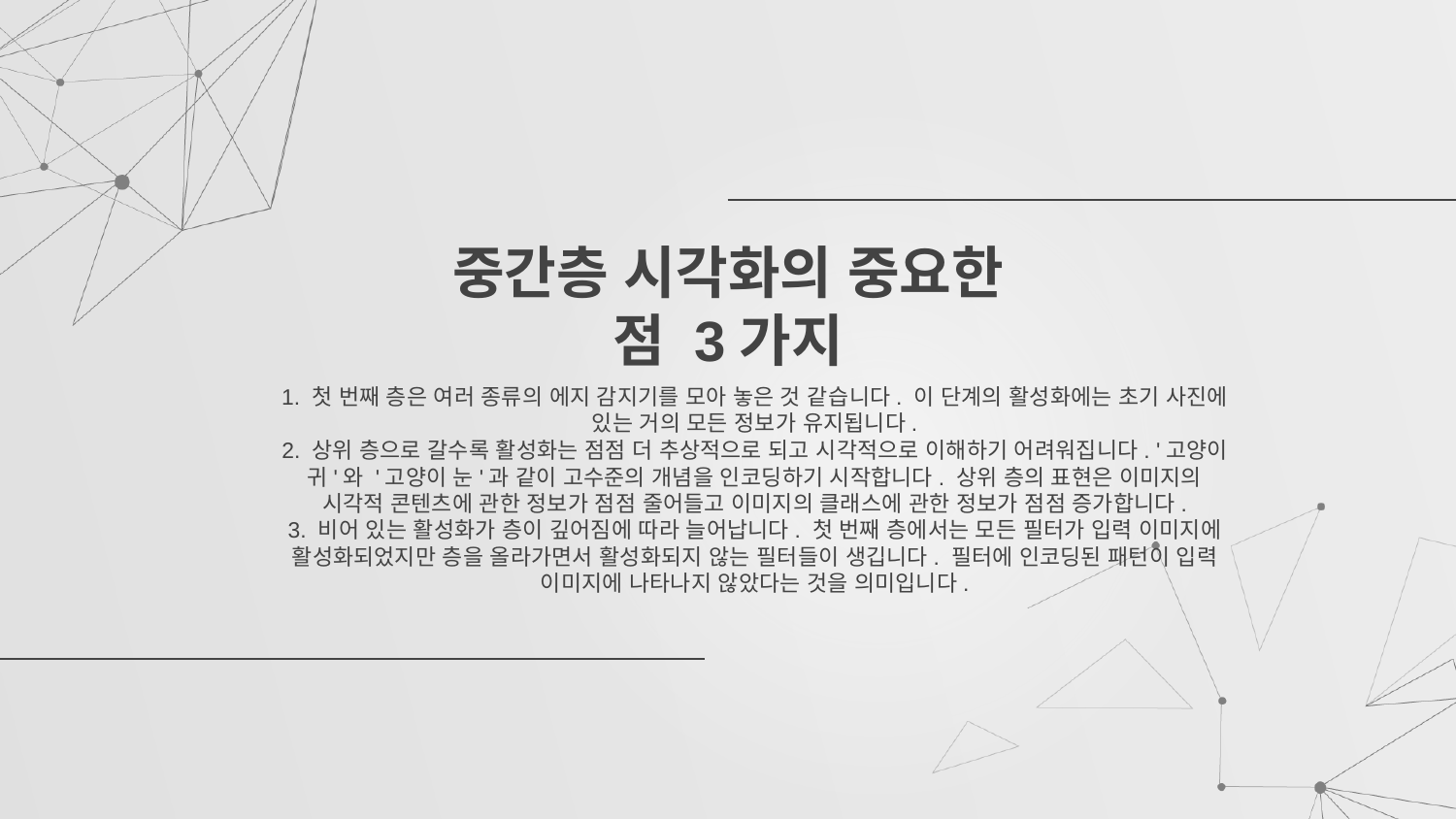

# 중간층 시각화의 중요한 점 3가지
1. 첫 번째 층은 여러 종류의 에지 감지기를 모아 놓은 것 같습니다. 이 단계의 활성화에는 초기 사진에 있는 거의 모든 정보가 유지됩니다.
2. 상위 층으로 갈수록 활성화는 점점 더 추상적으로 되고 시각적으로 이해하기 어려워집니다. '고양이 귀'와 '고양이 눈'과 같이 고수준의 개념을 인코딩하기 시작합니다. 상위 층의 표현은 이미지의 시각적 콘텐츠에 관한 정보가 점점 줄어들고 이미지의 클래스에 관한 정보가 점점 증가합니다.
3. 비어 있는 활성화가 층이 깊어짐에 따라 늘어납니다. 첫 번째 층에서는 모든 필터가 입력 이미지에 활성화되었지만 층을 올라가면서 활성화되지 않는 필터들이 생깁니다. 필터에 인코딩된 패턴이 입력 이미지에 나타나지 않았다는 것을 의미입니다.